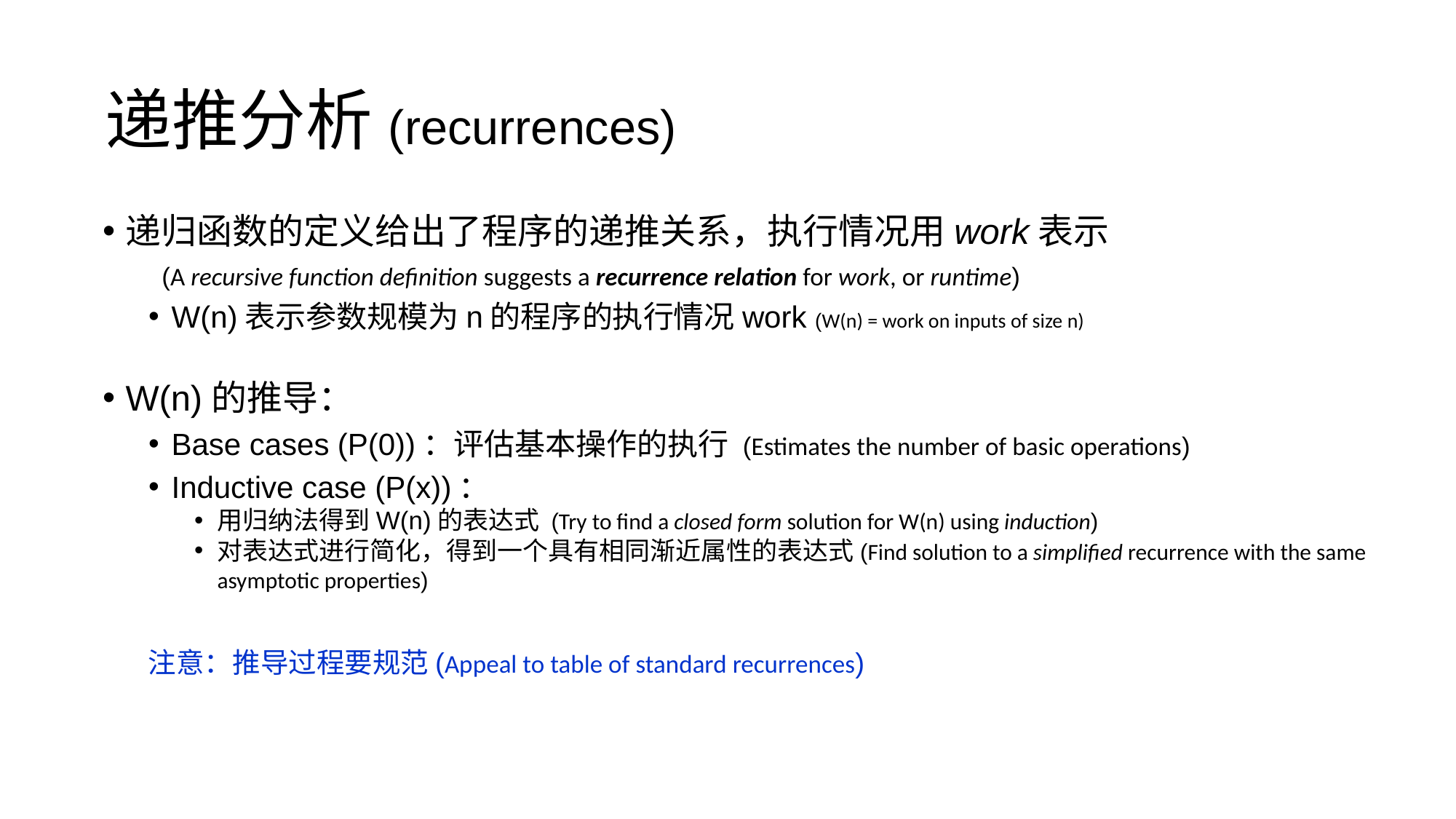

递推分析(recurrences)
递归函数的定义给出了程序的递推关系，执行情况用work表示
(A recursive function definition suggests a recurrence relation for work, or runtime)
W(n)表示参数规模为n的程序的执行情况work (W(n) = work on inputs of size n)

W(n)的推导：
Base cases (P(0))：评估基本操作的执行 (Estimates the number of basic operations)
Inductive case (P(x))：
用归纳法得到W(n)的表达式 (Try to find a closed form solution for W(n) using induction)
对表达式进行简化，得到一个具有相同渐近属性的表达式(Find solution to a simplified recurrence with the same asymptotic properties)

注意：推导过程要规范(Appeal to table of standard recurrences)